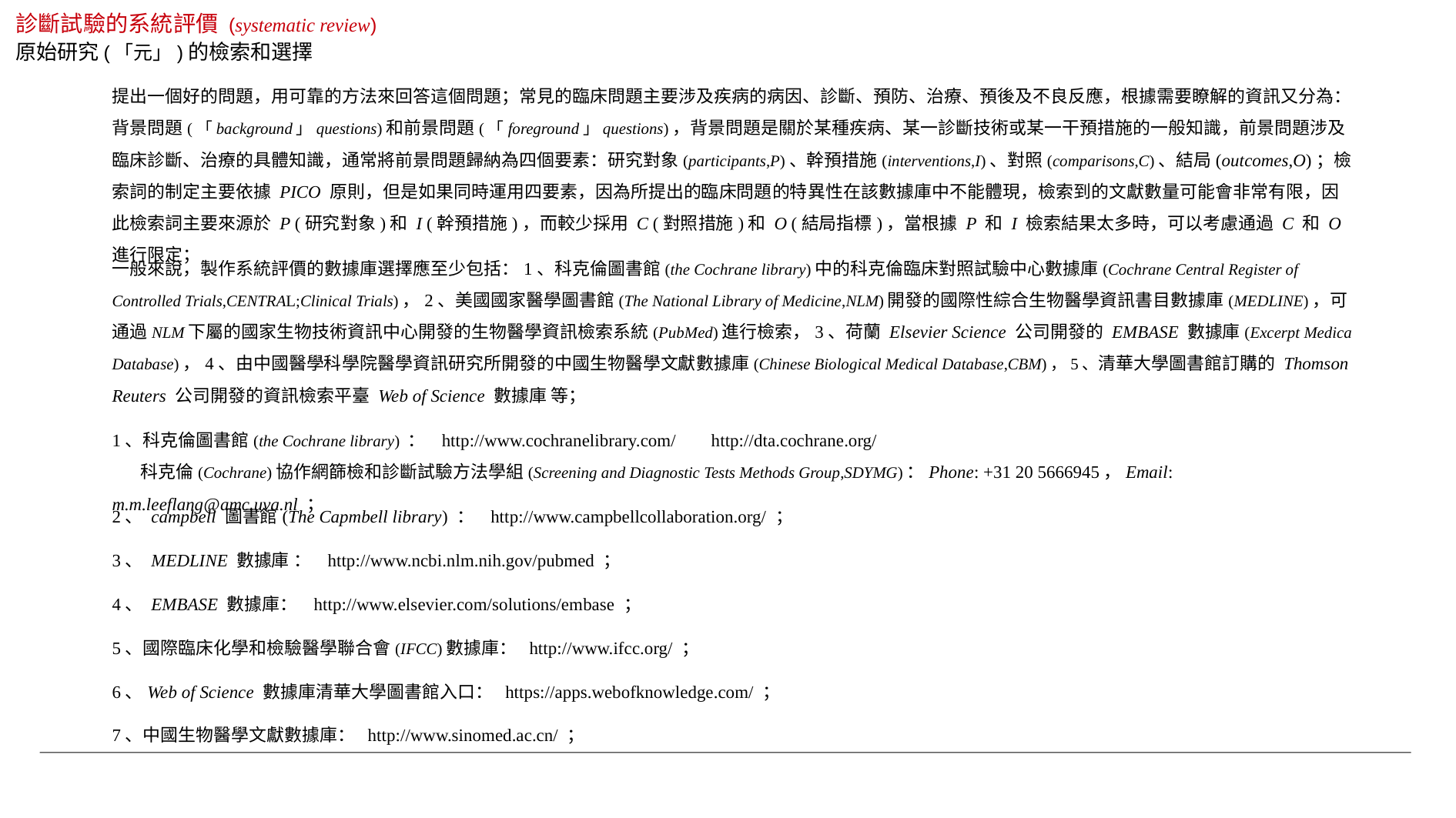

診斷試驗的系統評價 (systematic review)
原始研究(「元」)的檢索和選擇
提出一個好的問題，用可靠的方法來回答這個問題；常見的臨床問題主要涉及疾病的病因、診斷、預防、治療、預後及不良反應，根據需要瞭解的資訊又分為：背景問題(「background」questions)和前景問題(「foreground」questions)，背景問題是關於某種疾病、某一診斷技術或某一干預措施的一般知識，前景問題涉及臨床診斷、治療的具體知識，通常將前景問題歸納為四個要素：研究對象(participants,P)、幹預措施(interventions,I)、對照(comparisons,C)、結局(outcomes,O)；檢索詞的制定主要依據 PICO 原則，但是如果同時運用四要素，因為所提出的臨床問題的特異性在該數據庫中不能體現，檢索到的文獻數量可能會非常有限，因此檢索詞主要來源於 P (研究對象)和 I (幹預措施)，而較少採用 C (對照措施)和 O (結局指標)，當根據 P 和 I 檢索結果太多時，可以考慮通過 C 和 O 進行限定；
一般來說，製作系統評價的數據庫選擇應至少包括：1、科克倫圖書館(the Cochrane library)中的科克倫臨床對照試驗中心數據庫(Cochrane Central Register of Controlled Trials,CENTRAL;Clinical Trials)，2、美國國家醫學圖書館(The National Library of Medicine,NLM)開發的國際性綜合生物醫學資訊書目數據庫(MEDLINE)，可通過NLM下屬的國家生物技術資訊中心開發的生物醫學資訊檢索系統(PubMed)進行檢索，3、荷蘭 Elsevier Science 公司開發的 EMBASE 數據庫(Excerpt Medica Database)，4、由中國醫學科學院醫學資訊研究所開發的中國生物醫學文獻數據庫(Chinese Biological Medical Database,CBM)，5、清華大學圖書館訂購的 Thomson Reuters 公司開發的資訊檢索平臺 Web of Science 數據庫 等；
1、科克倫圖書館(the Cochrane library) ：   http://www.cochranelibrary.com/        http://dta.cochrane.org/
      科克倫(Cochrane)協作網篩檢和診斷試驗方法學組(Screening and Diagnostic Tests Methods Group,SDYMG)：Phone: +31 20 5666945，Email: m.m.leeflang@amc.uva.nl ；
2、 campbell 圖書館(The Capmbell library) ：   http://www.campbellcollaboration.org/ ；
3、 MEDLINE 數據庫 ：   http://www.ncbi.nlm.nih.gov/pubmed ；
4、 EMBASE 數據庫：   http://www.elsevier.com/solutions/embase ；
5、國際臨床化學和檢驗醫學聯合會(IFCC)數據庫：  http://www.ifcc.org/ ；
6、Web of Science 數據庫清華大學圖書館入口：  https://apps.webofknowledge.com/ ；
7、中國生物醫學文獻數據庫：  http://www.sinomed.ac.cn/ ；